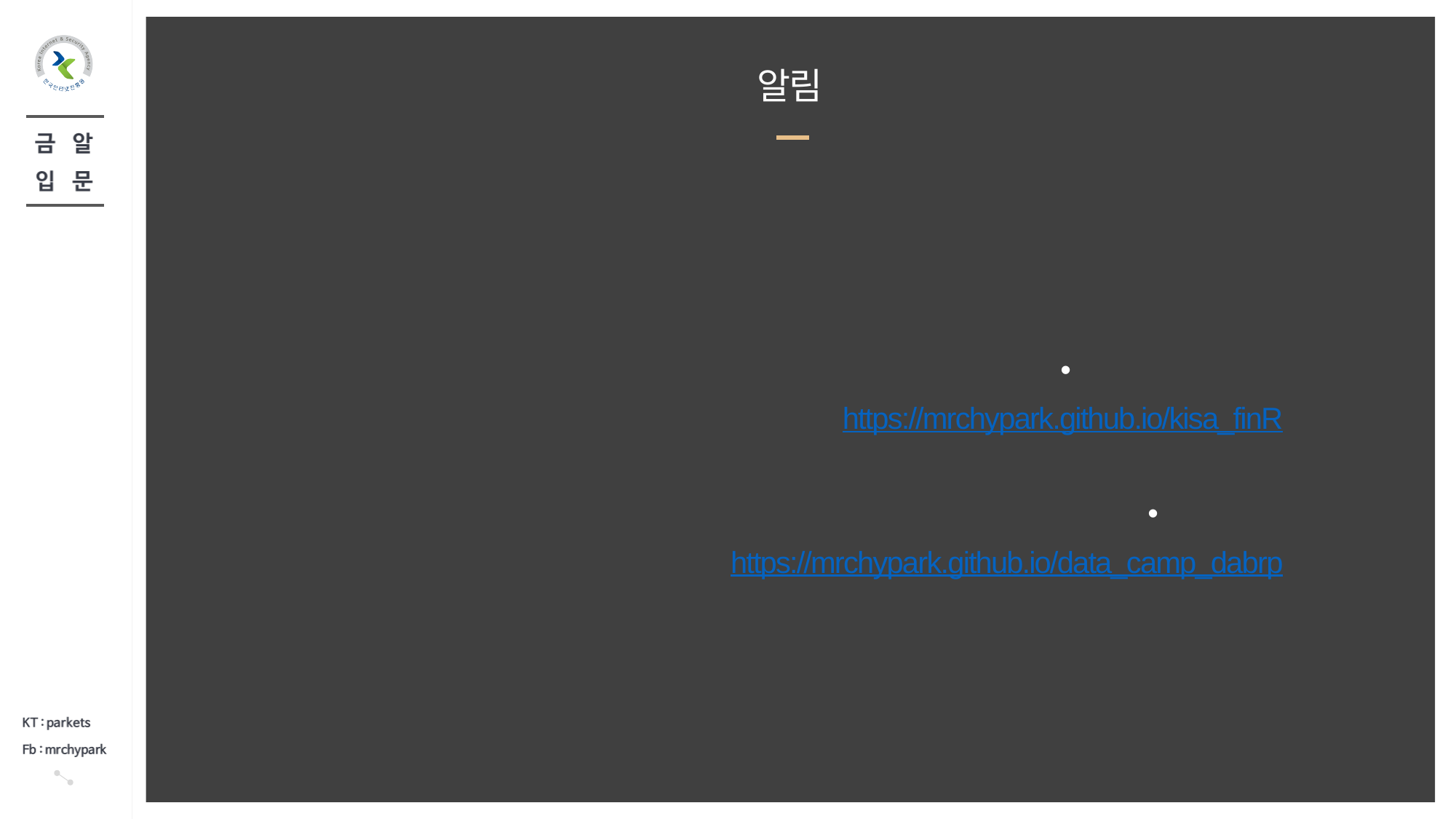

# 알림
수업자료 온라인
https://mrchypark.github.io/kisa_finR

참고자료
https://mrchypark.github.io/data_camp_dabrp